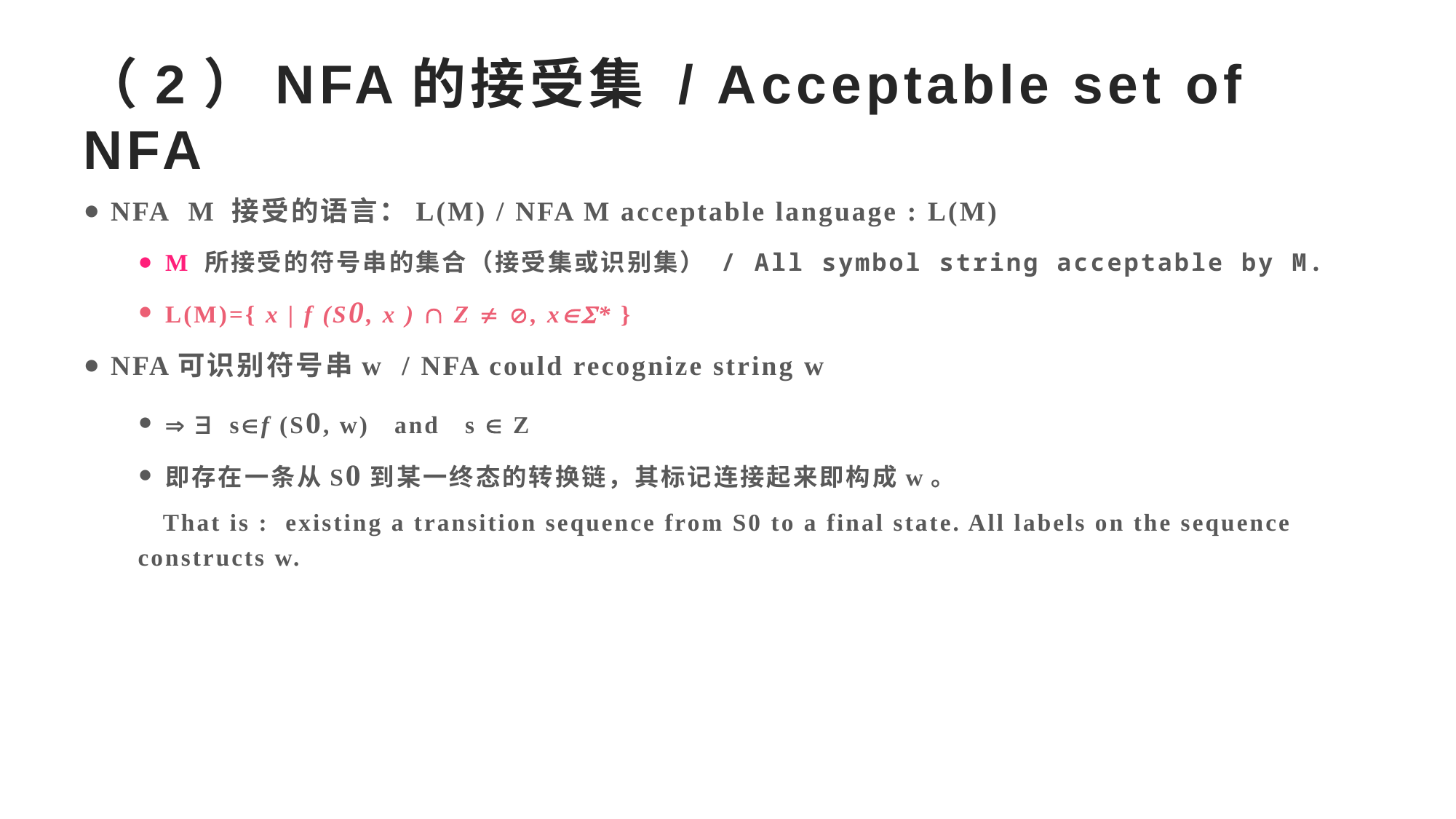

# （2）NFA的接受集 / Acceptable set of NFA
NFA  M 接受的语言：L(M) / NFA M acceptable language : L(M)
M 所接受的符号串的集合（接受集或识别集） / All symbol string acceptable by M.
L(M)={ x | f (S0, x ) ∩ Z ≠ ∅, x∈Σ* }
NFA可识别符号串w  / NFA could recognize string w
⇒ ∃  s∈f (S0, w)   and   s ∈ Z
即存在一条从S0到某一终态的转换链，其标记连接起来即构成w。
   That is :  existing a transition sequence from S0 to a final state. All labels on the sequence constructs w.

32